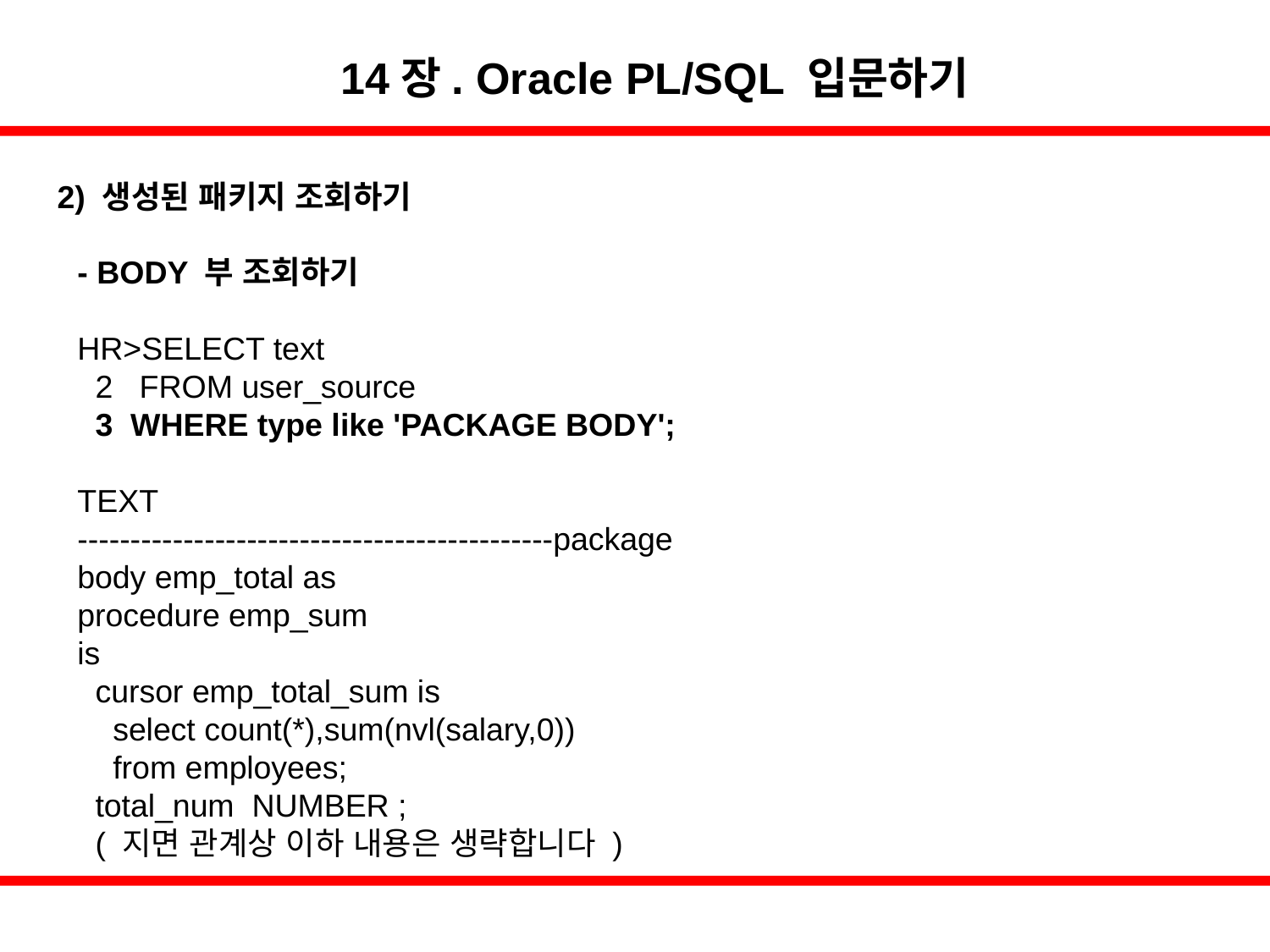

14장. Oracle PL/SQL 입문하기

2) 생성된 패키지 조회하기

- BODY 부 조회하기

HR>SELECT text
  2   FROM user_source
  3  WHERE type like 'PACKAGE BODY';

TEXT
---------------------------------------------package body emp_total as
procedure emp_sum
is
  cursor emp_total_sum is
    select count(*),sum(nvl(salary,0))
    from employees;
  total_num  NUMBER ;
  ( 지면 관계상 이하 내용은 생략합니다 )